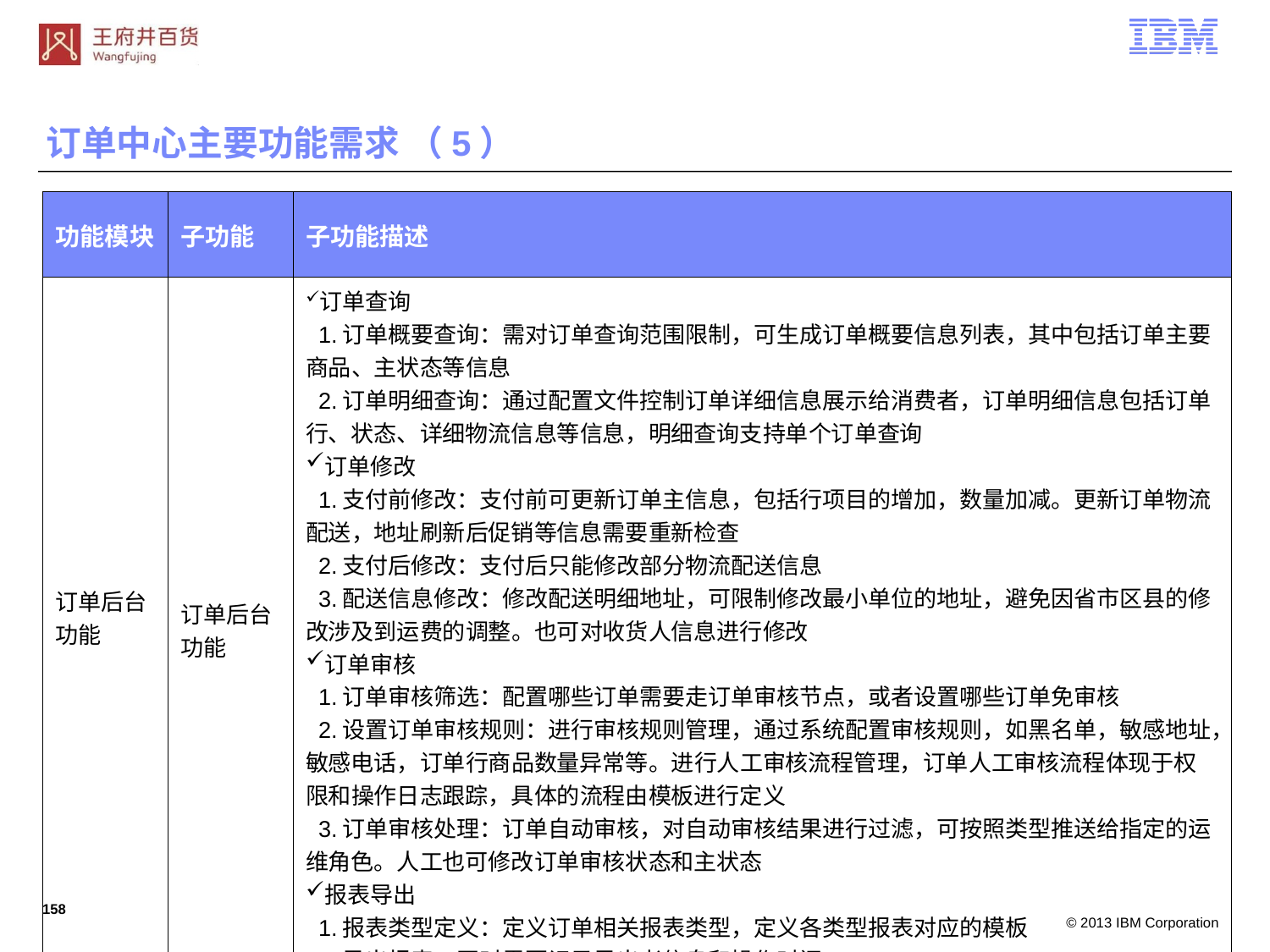

订单中心主要功能需求 （5）
| 功能模块 | 子功能 | 子功能描述 |
| --- | --- | --- |
| 订单后台功能 | 订单后台功能 | 订单查询 1.订单概要查询：需对订单查询范围限制，可生成订单概要信息列表，其中包括订单主要商品、主状态等信息 2.订单明细查询：通过配置文件控制订单详细信息展示给消费者，订单明细信息包括订单行、状态、详细物流信息等信息，明细查询支持单个订单查询 订单修改 1.支付前修改：支付前可更新订单主信息，包括行项目的增加，数量加减。更新订单物流配送，地址刷新后促销等信息需要重新检查 2.支付后修改：支付后只能修改部分物流配送信息 3.配送信息修改：修改配送明细地址，可限制修改最小单位的地址，避免因省市区县的修改涉及到运费的调整。也可对收货人信息进行修改 订单审核 1.订单审核筛选：配置哪些订单需要走订单审核节点，或者设置哪些订单免审核 2.设置订单审核规则：进行审核规则管理，通过系统配置审核规则，如黑名单，敏感地址，敏感电话，订单行商品数量异常等。进行人工审核流程管理，订单人工审核流程体现于权限和操作日志跟踪，具体的流程由模板进行定义 3.订单审核处理：订单自动审核，对自动审核结果进行过滤，可按照类型推送给指定的运维角色。人工也可修改订单审核状态和主状态 报表导出 1.报表类型定义：定义订单相关报表类型，定义各类型报表对应的模板 2.导出报表，同时需要记录导出者信息和操作时间 |
158